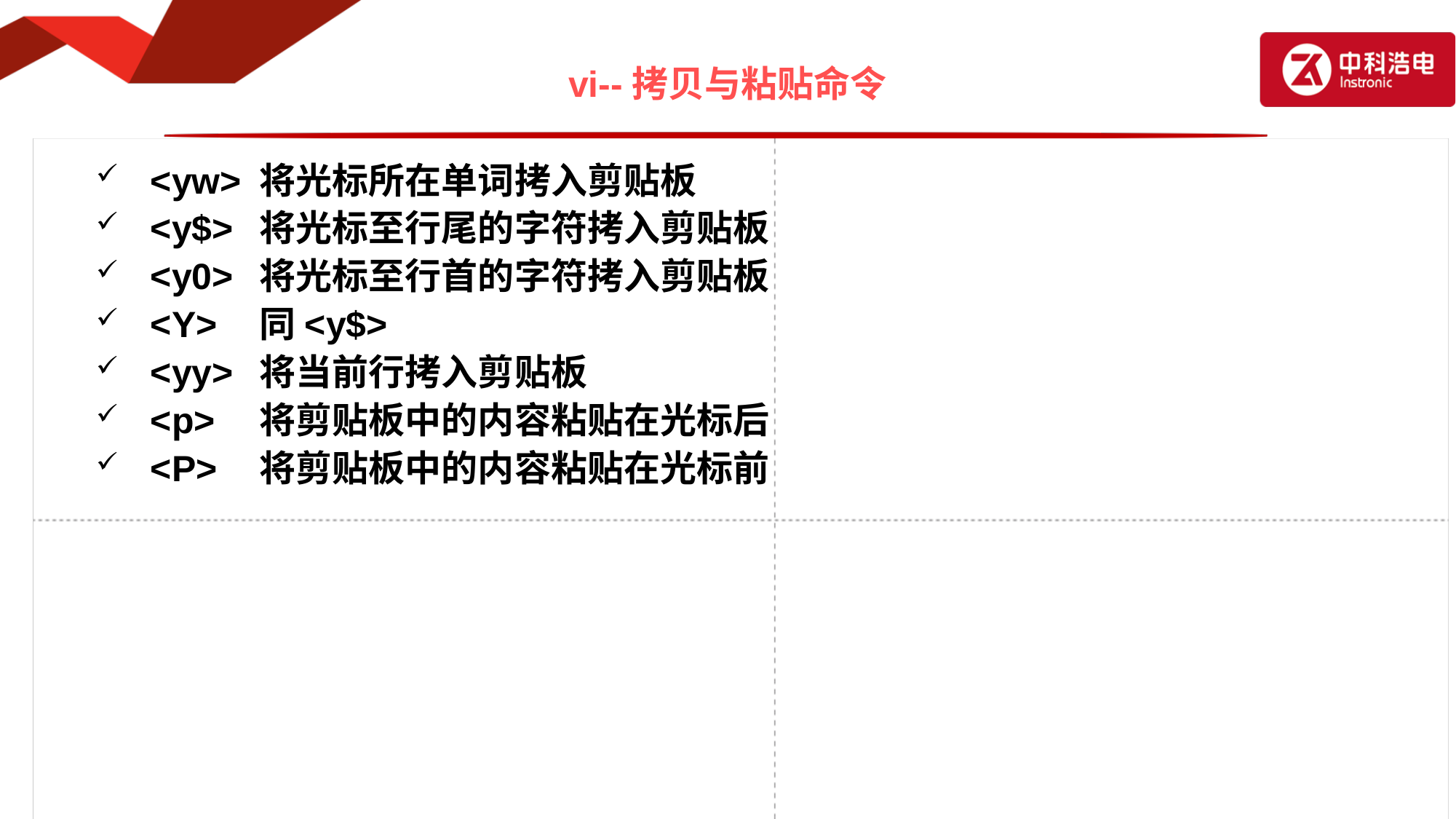

# vi--拷贝与粘贴命令
<yw>	将光标所在单词拷入剪贴板
<y$>	将光标至行尾的字符拷入剪贴板
<y0>	将光标至行首的字符拷入剪贴板
<Y>	同<y$>
<yy>	将当前行拷入剪贴板
<p>	将剪贴板中的内容粘贴在光标后
<P>	将剪贴板中的内容粘贴在光标前